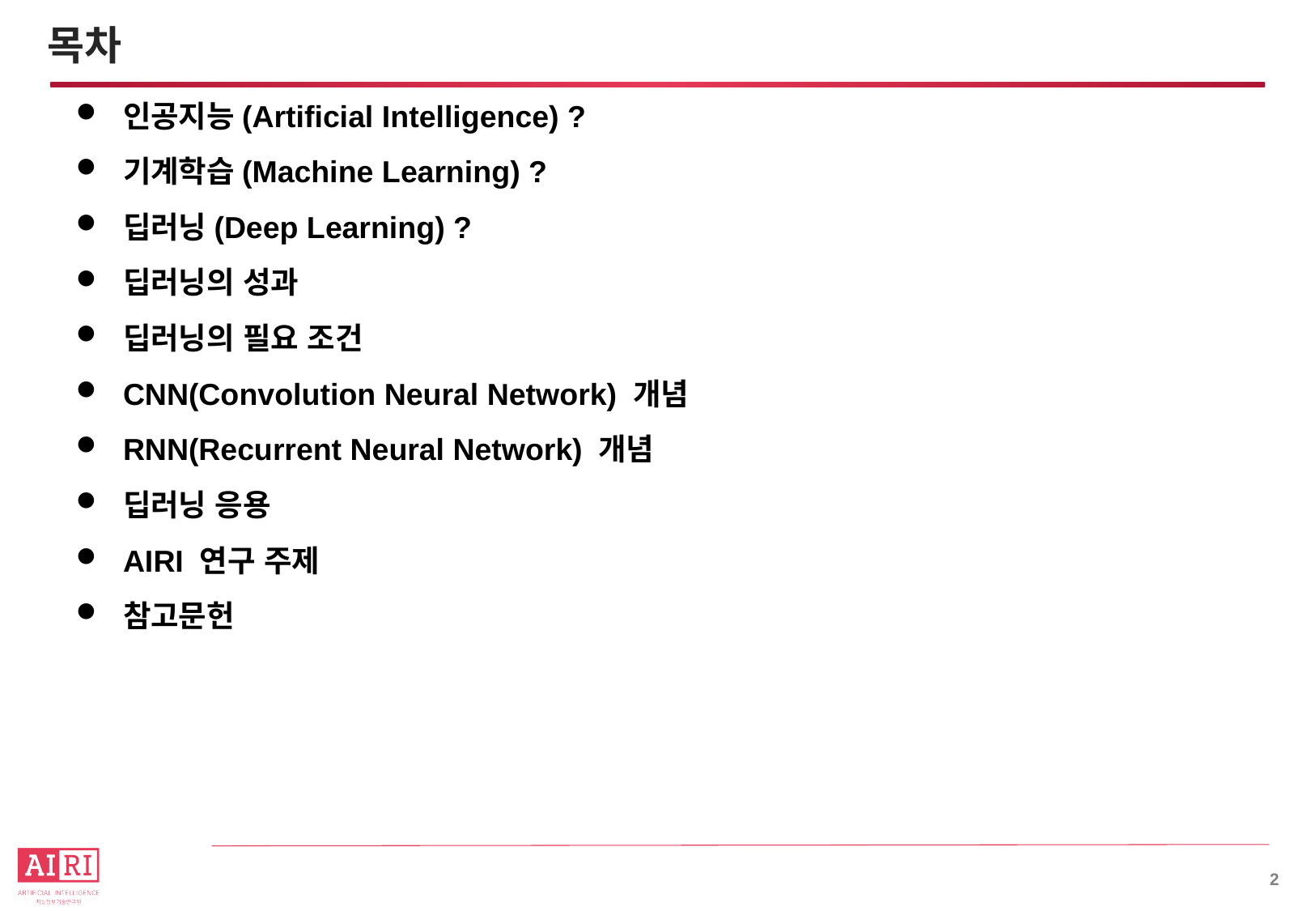

# 목차
인공지능(Artificial Intelligence) ?
기계학습(Machine Learning) ?
딥러닝(Deep Learning) ?
딥러닝의 성과
딥러닝의 필요 조건
CNN(Convolution Neural Network) 개념
RNN(Recurrent Neural Network) 개념
딥러닝 응용
AIRI 연구 주제
참고문헌